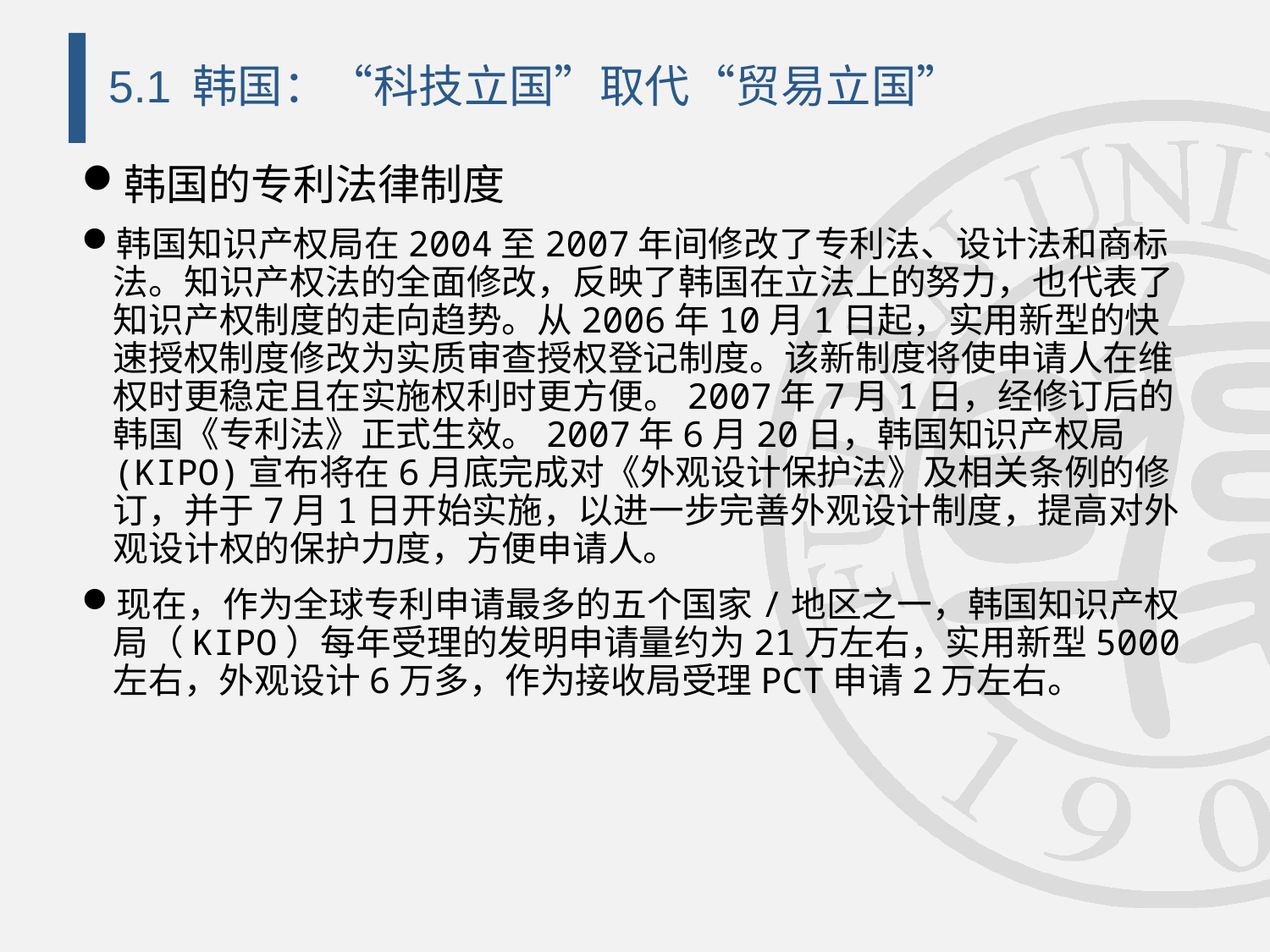

# 5.1 韩国：“科技立国”取代“贸易立国”
韩国的专利法律制度
韩国知识产权局在2004至2007年间修改了专利法、设计法和商标法。知识产权法的全面修改，反映了韩国在立法上的努力，也代表了知识产权制度的走向趋势。从2006年10月1日起，实用新型的快速授权制度修改为实质审查授权登记制度。该新制度将使申请人在维权时更稳定且在实施权利时更方便。2007年7月1日，经修订后的韩国《专利法》正式生效。2007年6月20日，韩国知识产权局(KIPO)宣布将在6月底完成对《外观设计保护法》及相关条例的修订，并于7月1日开始实施，以进一步完善外观设计制度，提高对外观设计权的保护力度，方便申请人。
现在，作为全球专利申请最多的五个国家/地区之一，韩国知识产权局（KIPO）每年受理的发明申请量约为21万左右，实用新型5000左右，外观设计6万多，作为接收局受理PCT申请2万左右。